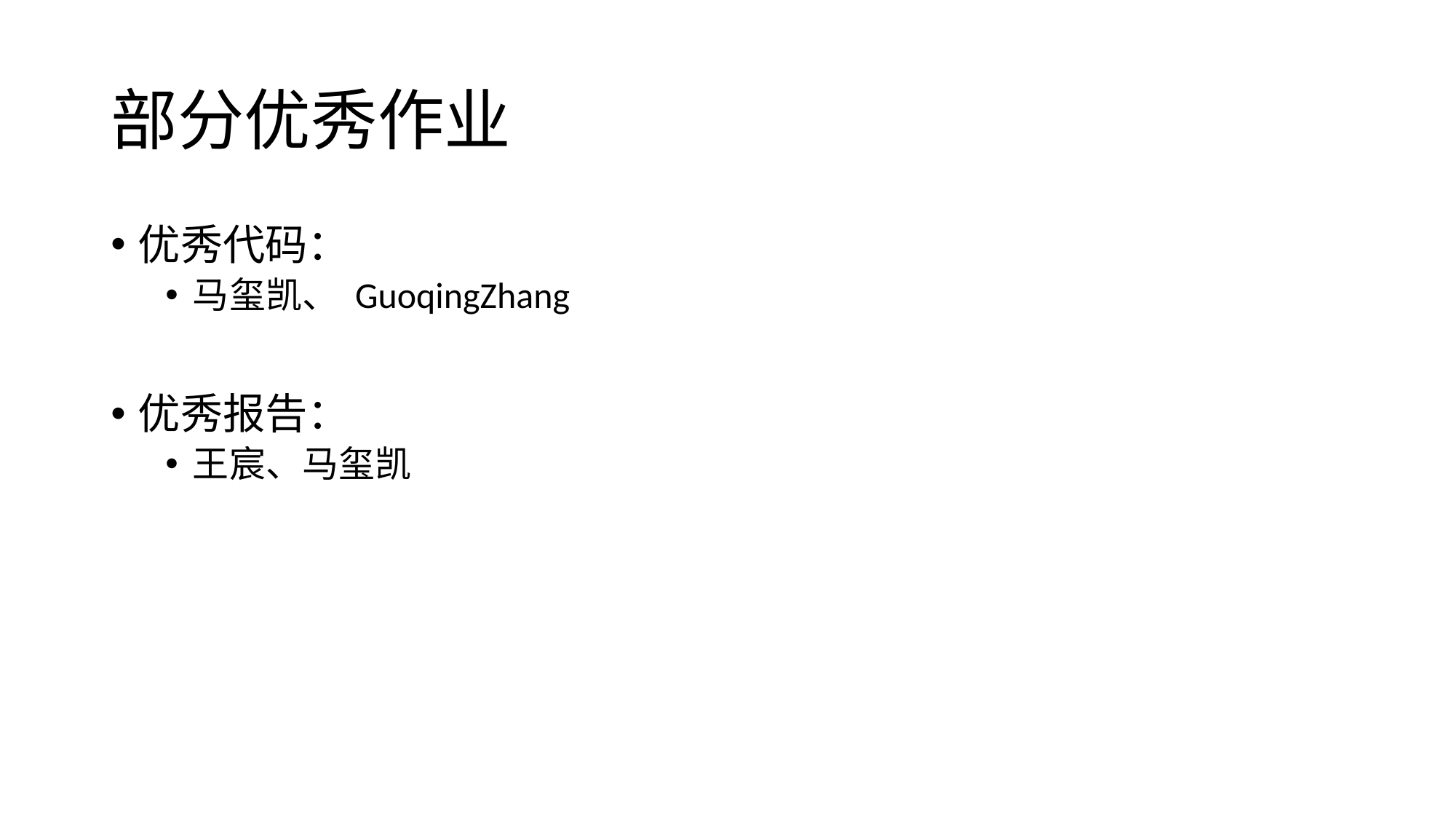

# 部分优秀作业
优秀代码：
马玺凯、 GuoqingZhang

优秀报告：
王宸、马玺凯